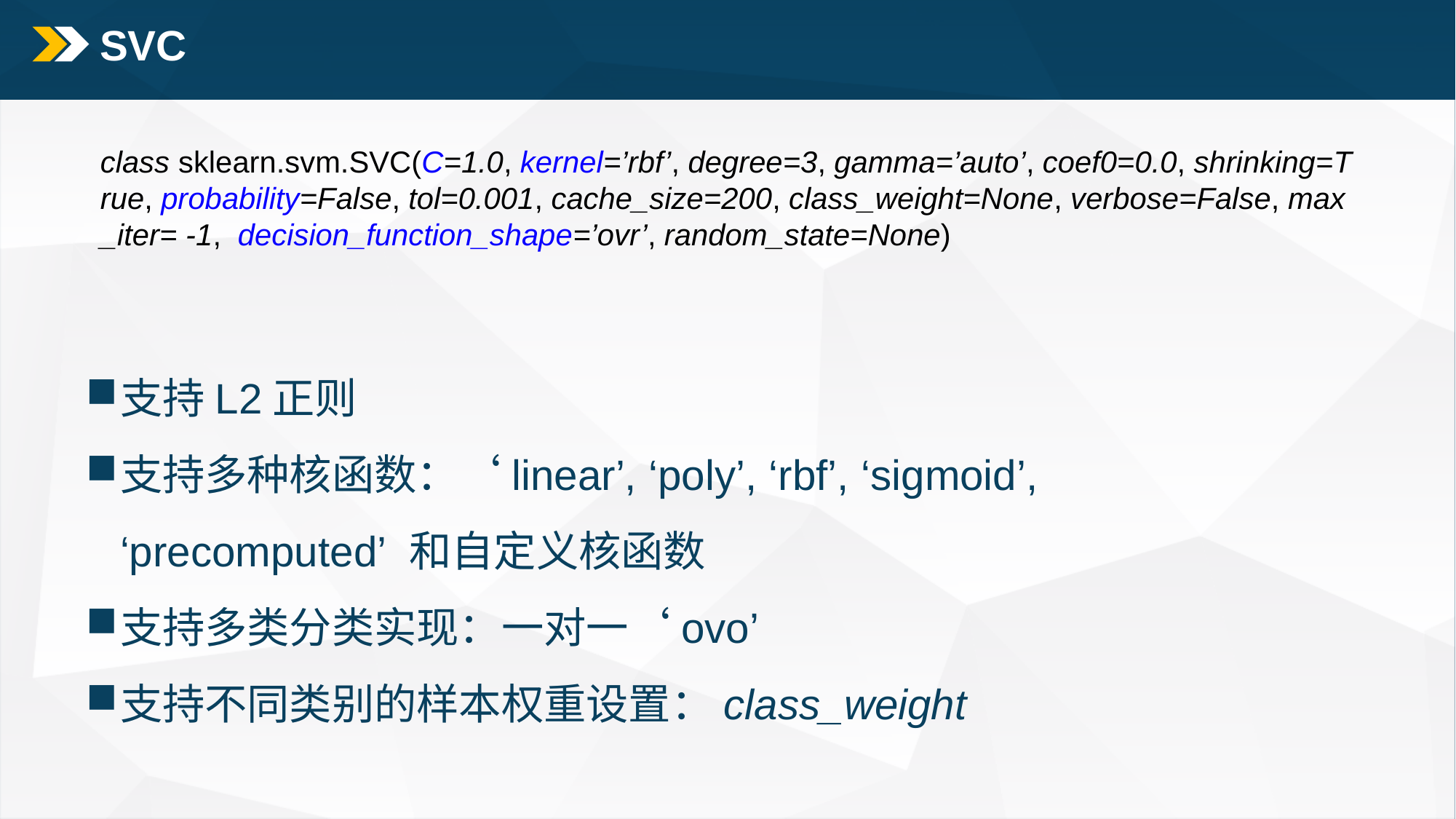

# SVC

支持L2正则
支持多种核函数：‘linear’, ‘poly’, ‘rbf’, ‘sigmoid’, ‘precomputed’ 和自定义核函数
支持多类分类实现：一对一‘ovo’
支持不同类别的样本权重设置：class_weight
class sklearn.svm.SVC(C=1.0, kernel=’rbf’, degree=3, gamma=’auto’, coef0=0.0, shrinking=True, probability=False, tol=0.001, cache_size=200, class_weight=None, verbose=False, max_iter= -1,  decision_function_shape=’ovr’, random_state=None)